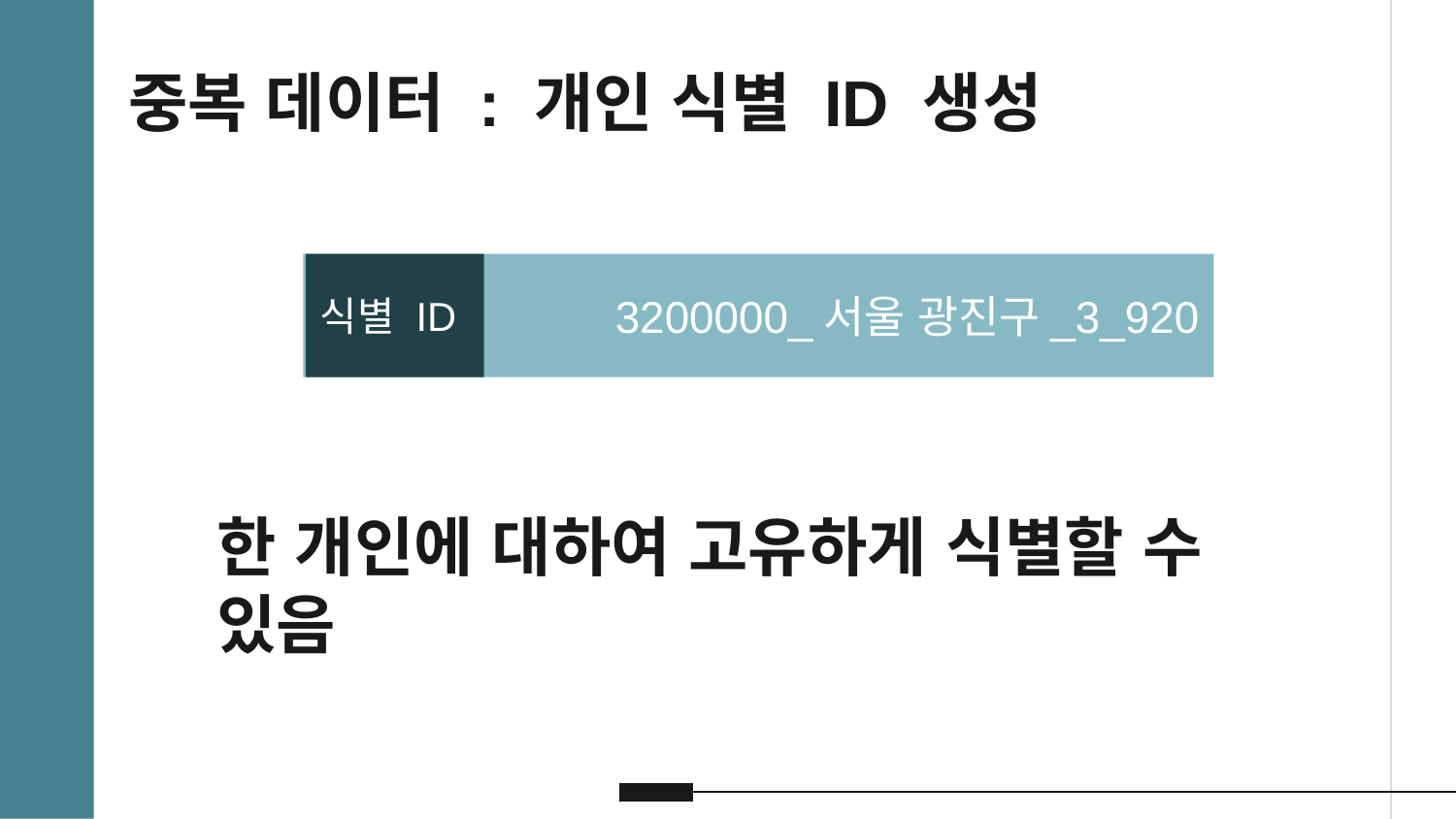

중복 데이터 : 개인 식별 ID 생성
 3200000_서울 광진구_3_920
식별 ID
 920
신용점수
 \3,200,000
월 소득
 3
가족 구성원 수
서울 광진구
거주지
한 개인에 대하여 고유하게 식별할 수 있음